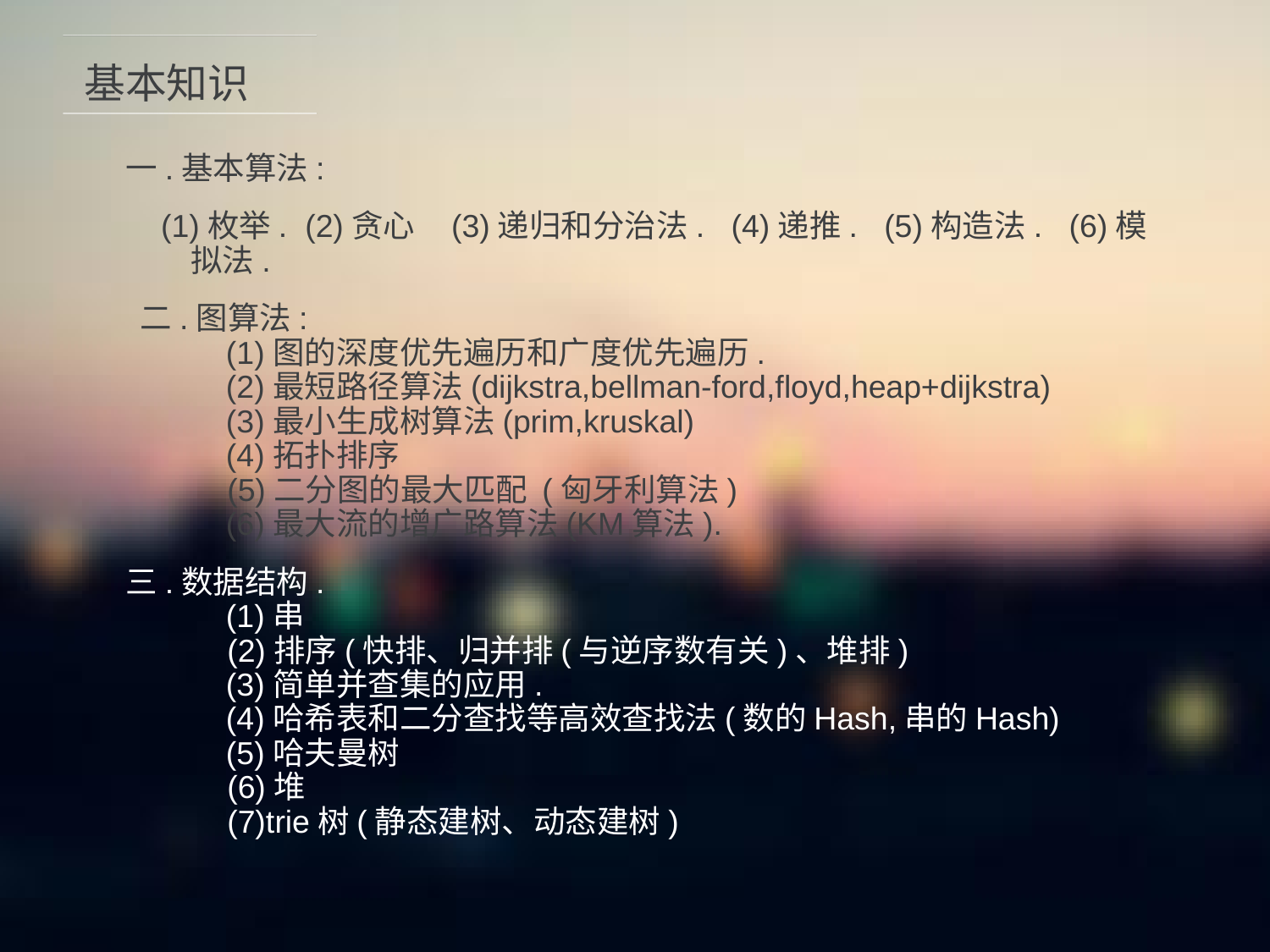

# 基本知识
一.基本算法:
    (1)枚举.  (2)贪心    (3)递归和分治法.   (4)递推.   (5)构造法.   (6)模拟法.
 二.图算法:
    (1)图的深度优先遍历和广度优先遍历.
    (2)最短路径算法(dijkstra,bellman-ford,floyd,heap+dijkstra)
    (3)最小生成树算法(prim,kruskal)
    (4)拓扑排序
    (5)二分图的最大匹配 (匈牙利算法)
    (6)最大流的增广路算法(KM算法).
三.数据结构.
    (1)串
    (2)排序(快排、归并排(与逆序数有关)、堆排)
    (3)简单并查集的应用.
    (4)哈希表和二分查找等高效查找法(数的Hash,串的Hash)   
    (5)哈夫曼树
    (6)堆
    (7)trie树(静态建树、动态建树)

17